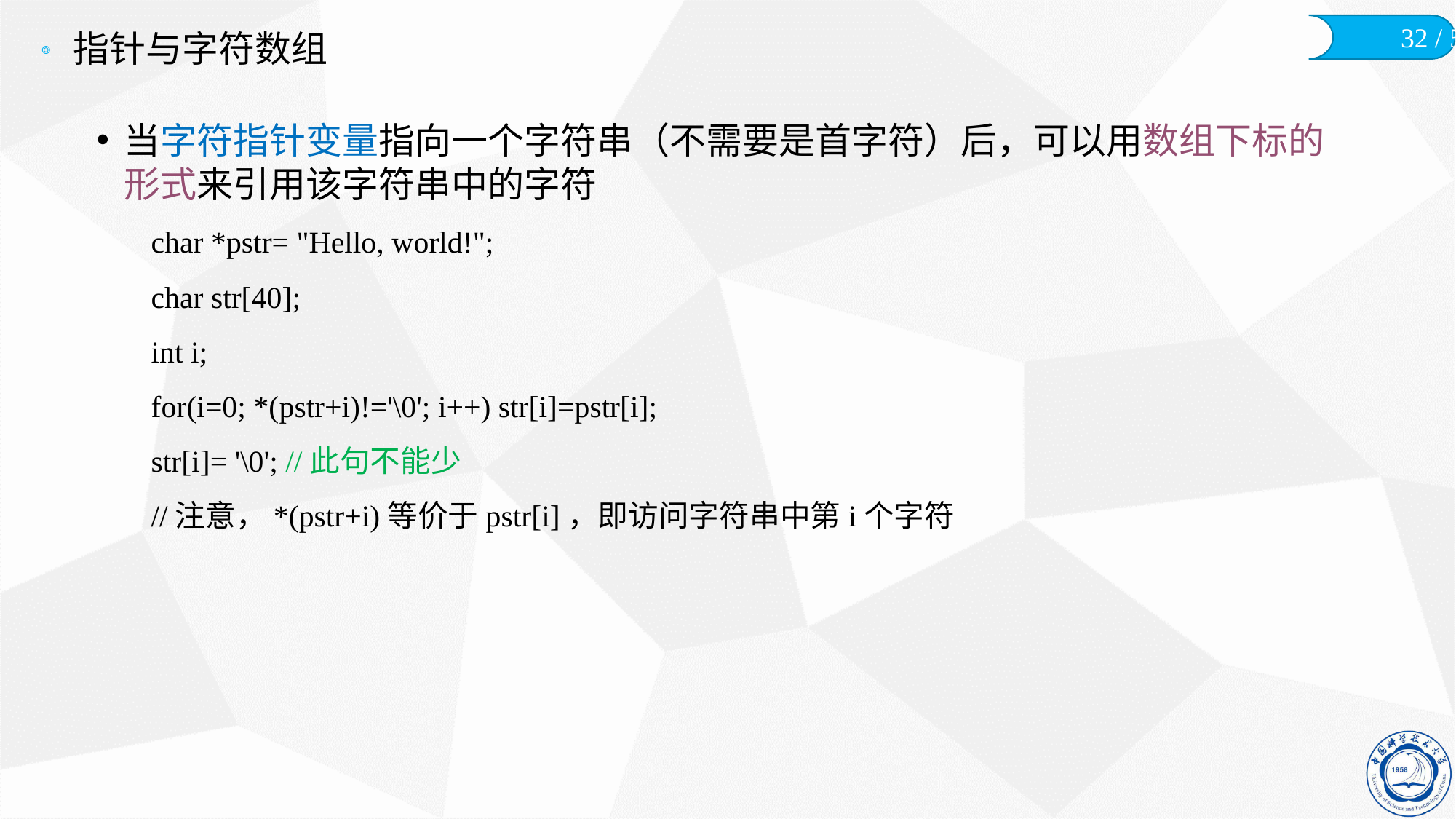

# 指针与字符数组
当字符指针变量指向一个字符串（不需要是首字符）后，可以用数组下标的形式来引用该字符串中的字符
char *pstr= "Hello, world!";
char str[40];
int i;
for(i=0; *(pstr+i)!='\0'; i++) str[i]=pstr[i];
str[i]= '\0'; //此句不能少
//注意，*(pstr+i)等价于pstr[i]，即访问字符串中第i个字符